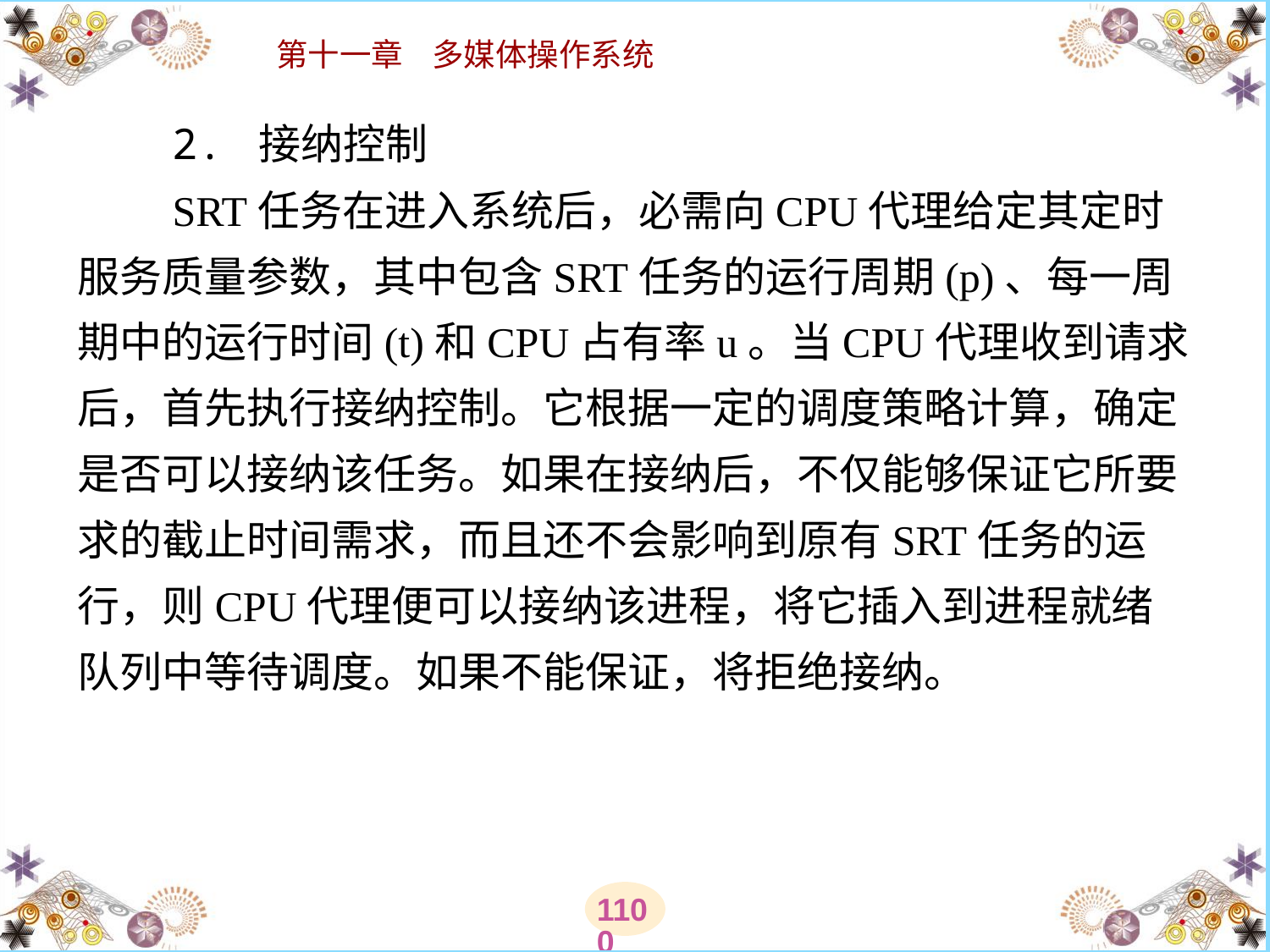

# 2. 接纳控制 　　SRT任务在进入系统后，必需向CPU代理给定其定时服务质量参数，其中包含SRT任务的运行周期(p)、每一周期中的运行时间(t)和CPU占有率u。当CPU代理收到请求后，首先执行接纳控制。它根据一定的调度策略计算，确定是否可以接纳该任务。如果在接纳后，不仅能够保证它所要求的截止时间需求，而且还不会影响到原有SRT任务的运行，则CPU代理便可以接纳该进程，将它插入到进程就绪队列中等待调度。如果不能保证，将拒绝接纳。